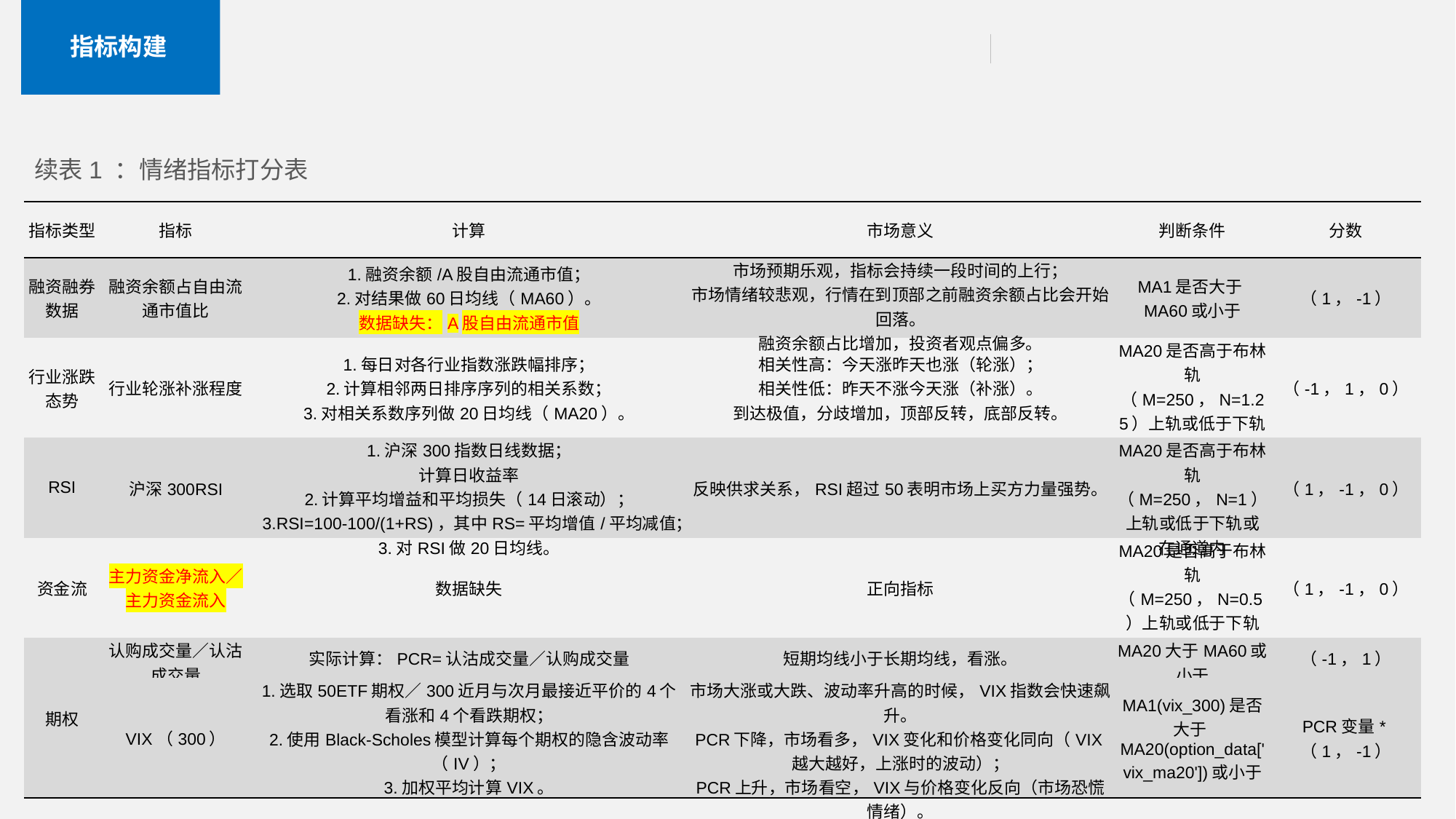

指标构建
续表1 ：情绪指标打分表
| 指标类型 | 指标 | 计算 | 市场意义 | 判断条件 | 分数 |
| --- | --- | --- | --- | --- | --- |
| 融资融券数据 | 融资余额占自由流通市值比 | 1.融资余额/A股自由流通市值； 2.对结果做60日均线（MA60）。 数据缺失：A股自由流通市值 | 市场预期乐观，指标会持续一段时间的上行； 市场情绪较悲观，行情在到顶部之前融资余额占比会开始回落。 融资余额占比增加，投资者观点偏多。 | MA1是否大于MA60或小于 | （1，-1） |
| 行业涨跌态势 | 行业轮涨补涨程度 | 1.每日对各行业指数涨跌幅排序； 2.计算相邻两日排序序列的相关系数； 3.对相关系数序列做20日均线（MA20）。 | 相关性高：今天涨昨天也涨（轮涨）； 相关性低：昨天不涨今天涨（补涨）。 到达极值，分歧增加，顶部反转，底部反转。 | MA20是否高于布林轨（M=250，N=1.25）上轨或低于下轨或在通道内 | （-1，1，0） |
| RSI | 沪深300RSI | 1.沪深300指数日线数据； 计算日收益率 2.计算平均增益和平均损失（14日滚动）； 3.RSI=100-100/(1+RS)，其中RS=平均增值/平均减值； 3.对RSI做20日均线。 | 反映供求关系，RSI超过50表明市场上买方力量强势。 | MA20是否高于布林轨（M=250，N=1）上轨或低于下轨或在通道内 | （1，-1，0） |
| 资金流 | 主力资金净流入／主力资金流入 | 数据缺失 | 正向指标 | MA20是否高于布林轨（M=250，N=0.5）上轨或低于下轨或在通道内 | （1，-1，0） |
| 期权 | 认购成交量／认沽成交量 | 实际计算：PCR=认沽成交量／认购成交量 | 短期均线小于长期均线，看涨。 | MA20大于MA60或小于 | （-1，1） |
|  | VIX（300） | 1.选取50ETF期权／300近月与次月最接近平价的4个看涨和4个看跌期权； 2.使用Black-Scholes模型计算每个期权的隐含波动率（IV）； 3.加权平均计算VIX。 | 市场大涨或大跌、波动率升高的时候，VIX指数会快速飙升。 PCR下降，市场看多，VIX变化和价格变化同向（VIX越大越好，上涨时的波动）； PCR上升，市场看空，VIX与价格变化反向（市场恐慌情绪）。 | MA1(vix\_300)是否大于MA20(option\_data['vix\_ma20'])或小于 | PCR变量\*（1，-1） |